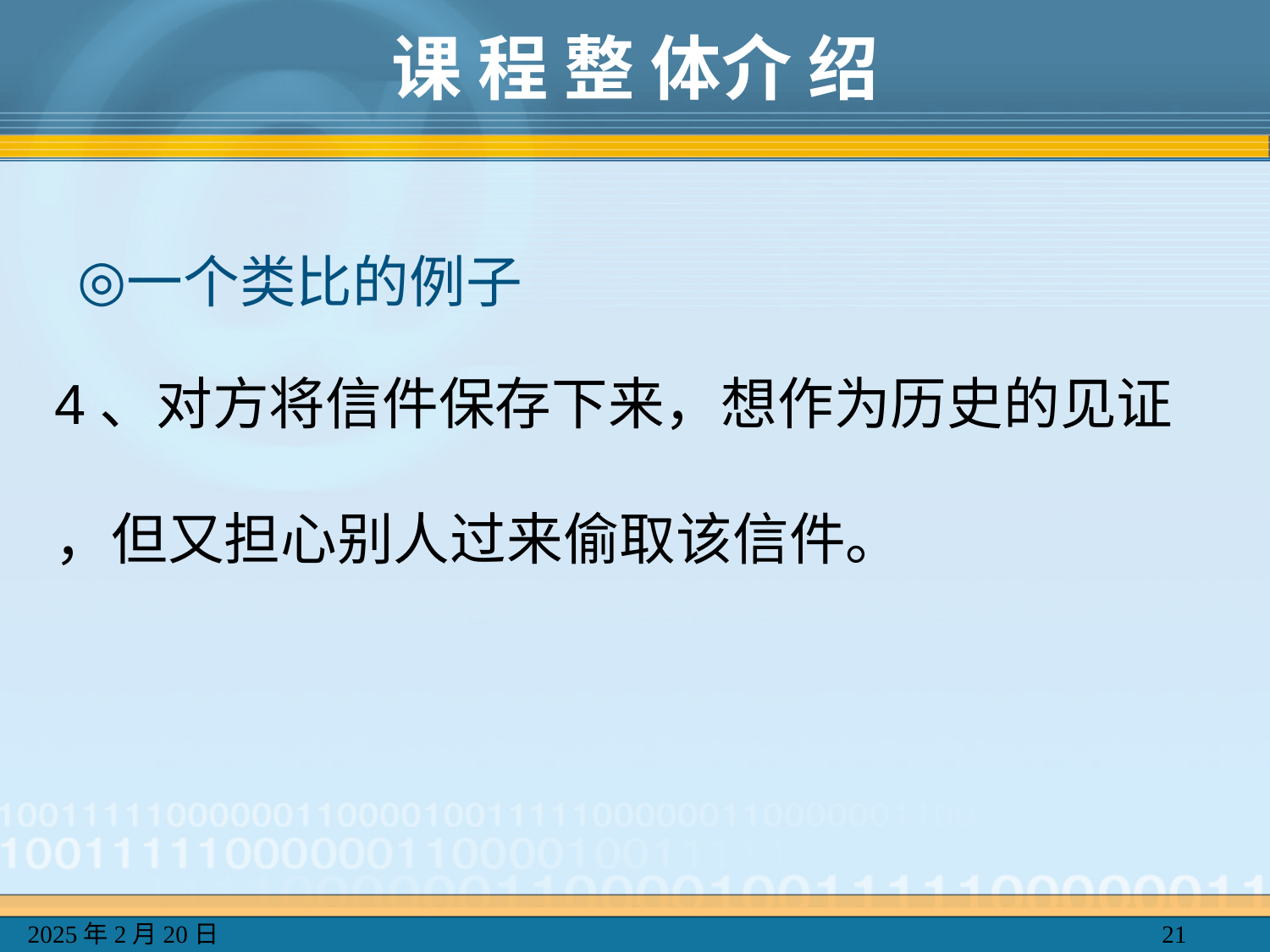

# 课 程 整 体介 绍
一个类比的例子

4、对方将信件保存下来，想作为历史的见证

，但又担心别人过来偷取该信件。

2025年2月20日
21